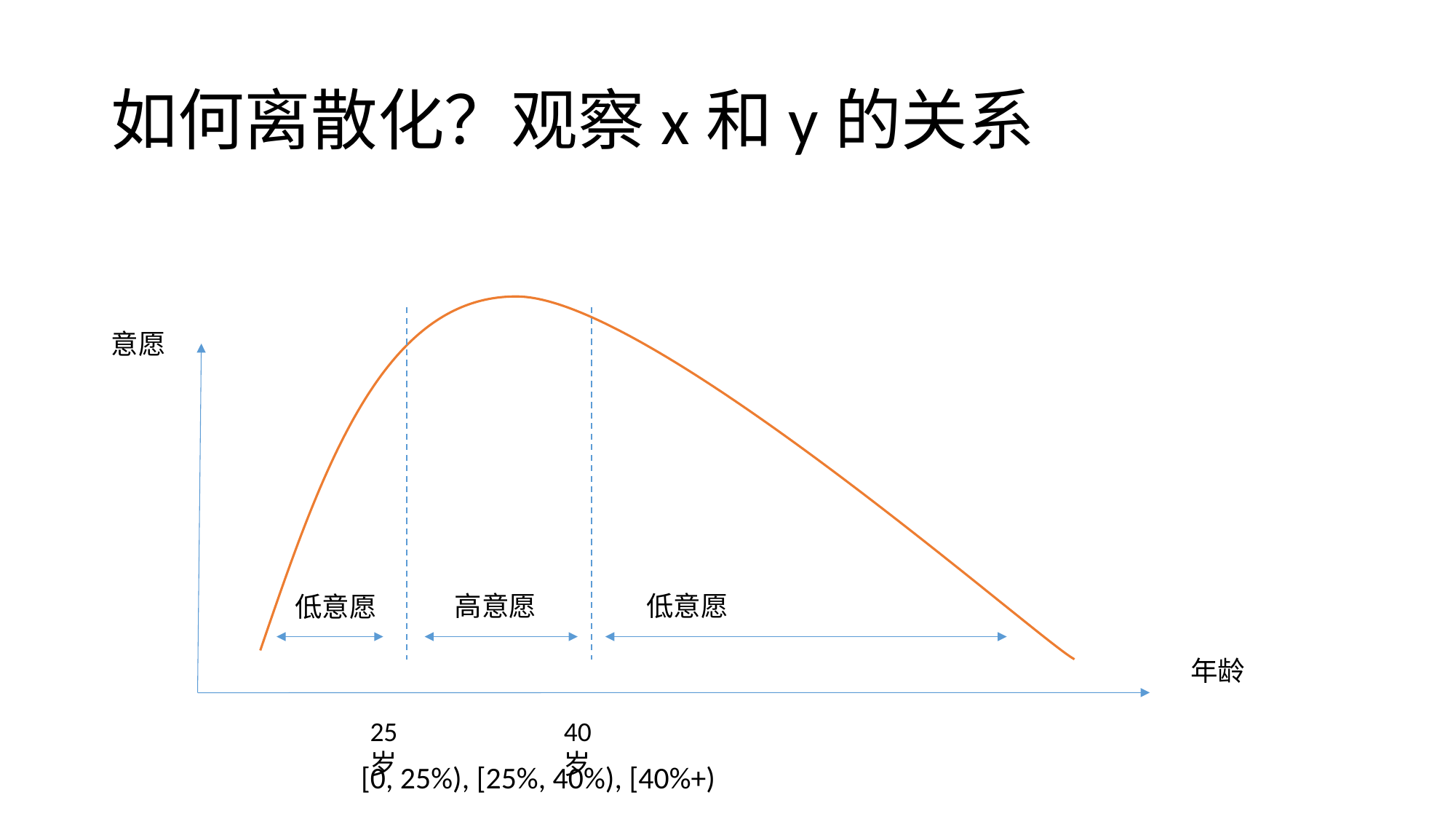

# 如何离散化？观察x和y的关系

意愿
高意愿
低意愿
低意愿
年龄
25岁
40岁
[0, 25%), [25%, 40%), [40%+)